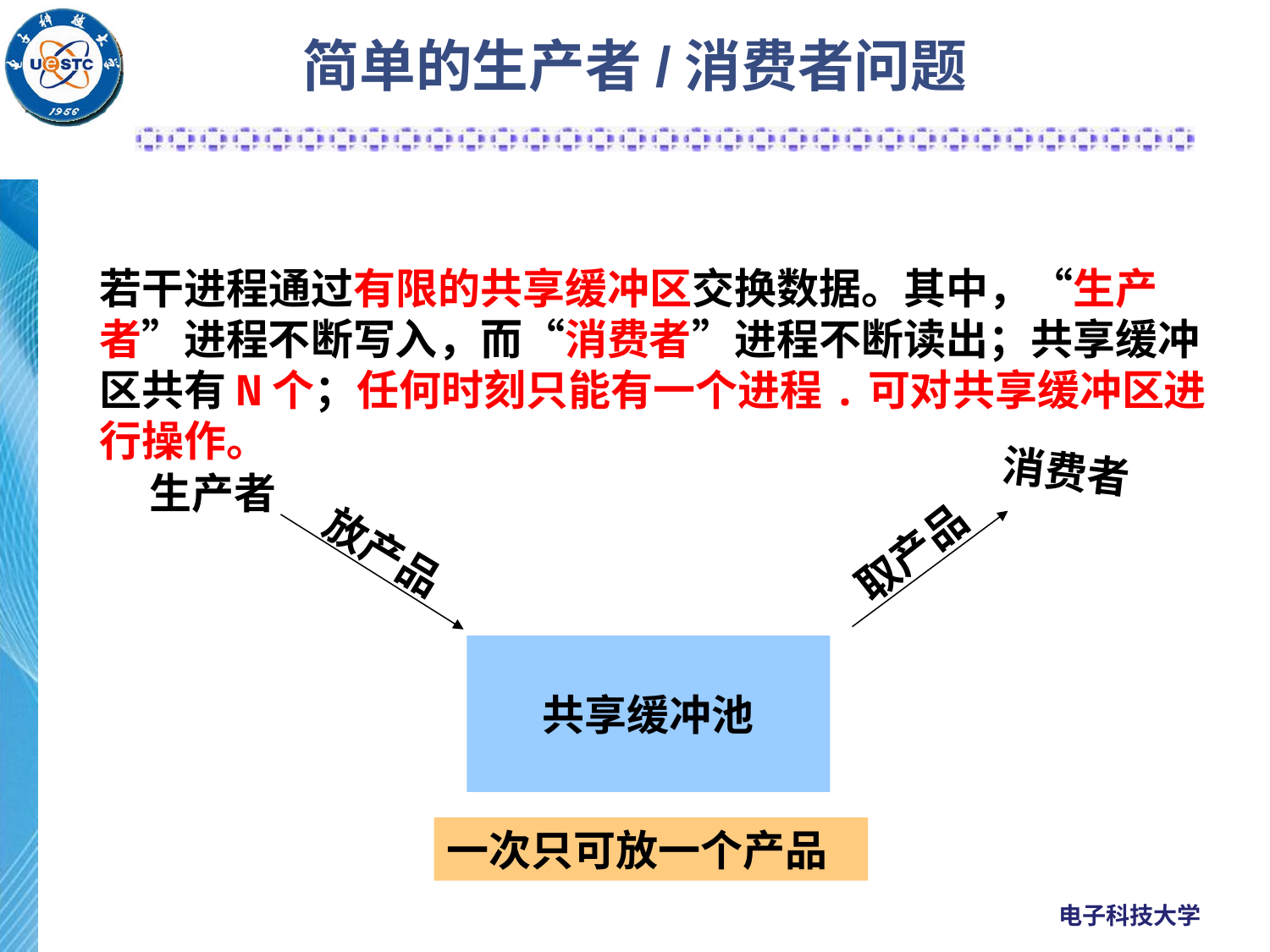

# 简单的生产者/消费者问题
若干进程通过有限的共享缓冲区交换数据。其中，“生产者”进程不断写入，而“消费者”进程不断读出；共享缓冲区共有N个；任何时刻只能有一个进程.可对共享缓冲区进行操作。
消费者
生产者

放产品
取产品
共享缓冲池
一次只可放一个产品